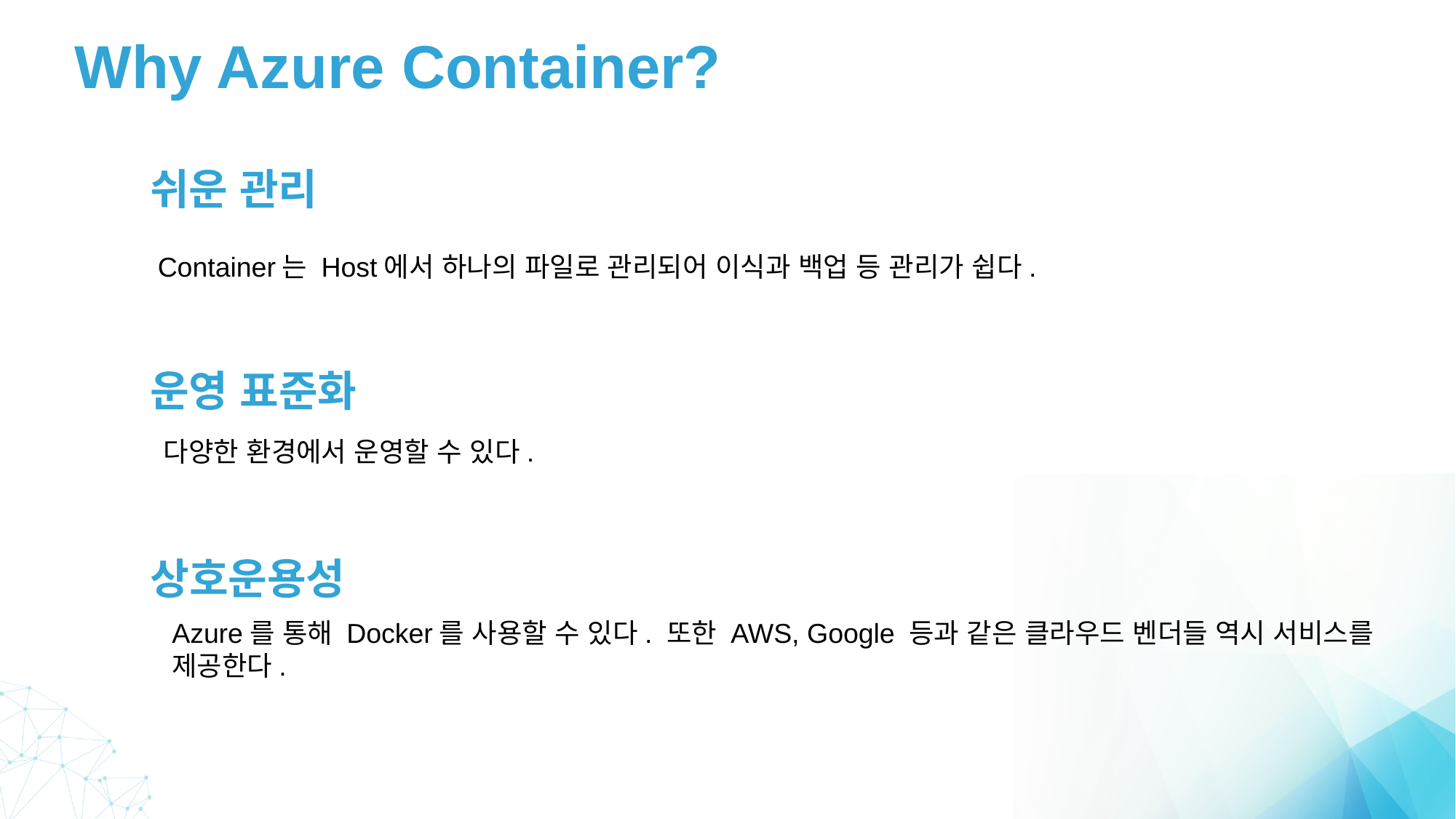

Why Azure Container?
쉬운 관리
Container는 Host에서 하나의 파일로 관리되어 이식과 백업 등 관리가 쉽다.
운영 표준화
다양한 환경에서 운영할 수 있다.
상호운용성
Azure를 통해 Docker를 사용할 수 있다. 또한 AWS, Google 등과 같은 클라우드 벤더들 역시 서비스를 제공한다.